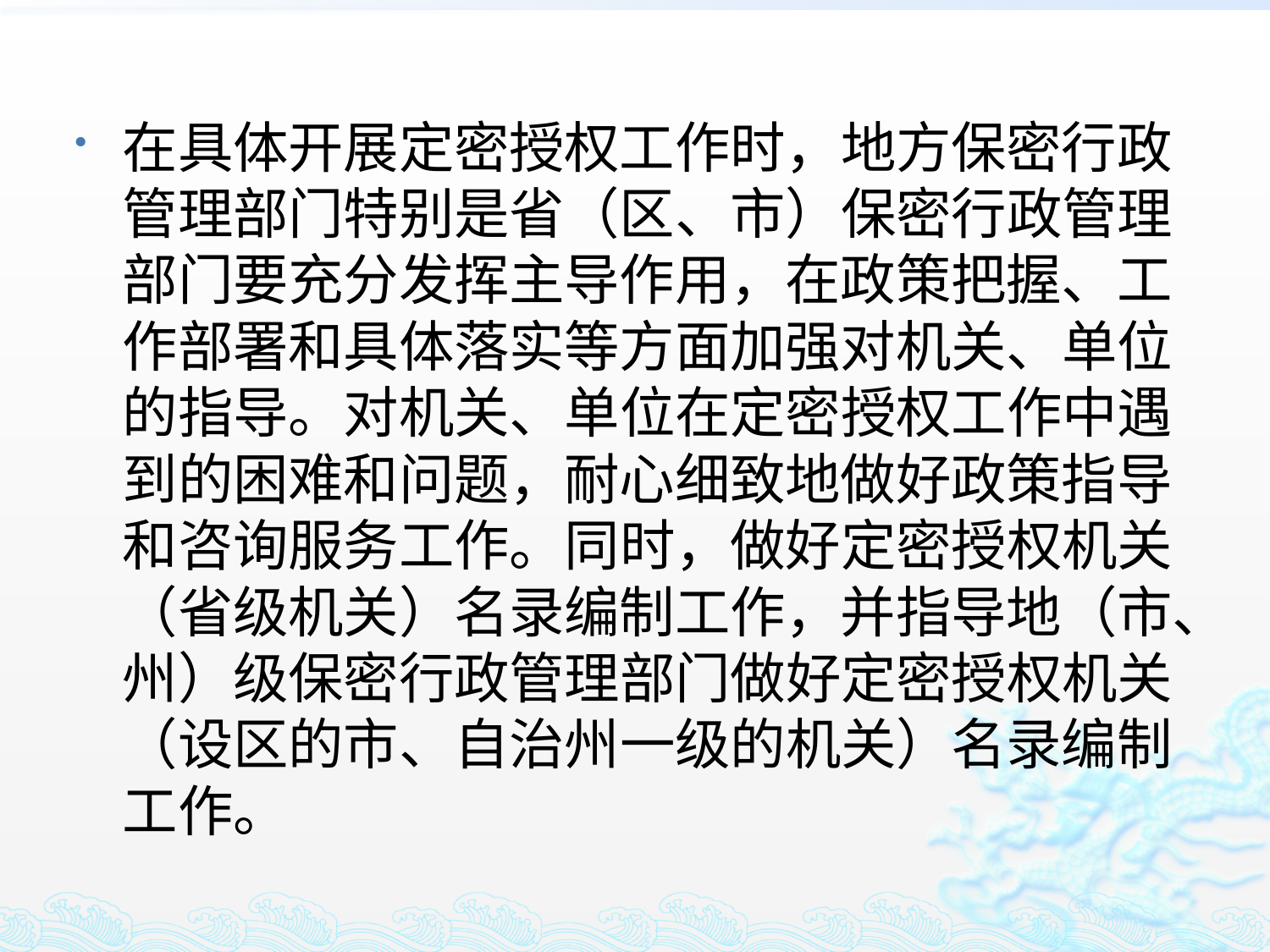

在具体开展定密授权工作时，地方保密行政管理部门特别是省（区、市）保密行政管理部门要充分发挥主导作用，在政策把握、工作部署和具体落实等方面加强对机关、单位的指导。对机关、单位在定密授权工作中遇到的困难和问题，耐心细致地做好政策指导和咨询服务工作。同时，做好定密授权机关（省级机关）名录编制工作，并指导地（市、州）级保密行政管理部门做好定密授权机关（设区的市、自治州一级的机关）名录编制工作。